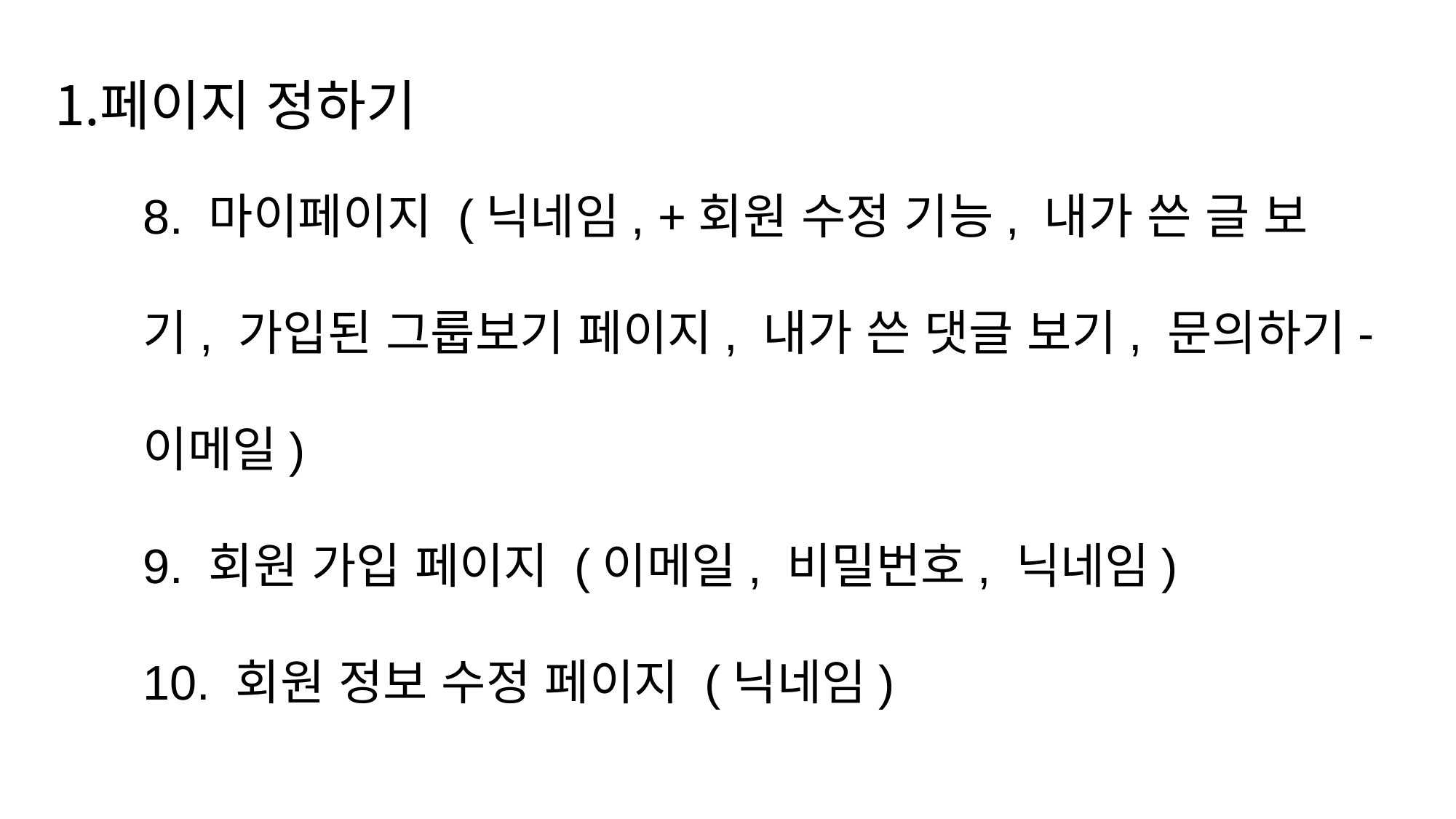

페이지 정하기
8. 마이페이지 (닉네임, +회원 수정 기능, 내가 쓴 글 보기, 가입된 그룹보기 페이지, 내가 쓴 댓글 보기, 문의하기-이메일)
9. 회원 가입 페이지 (이메일, 비밀번호, 닉네임)
10. 회원 정보 수정 페이지 (닉네임)